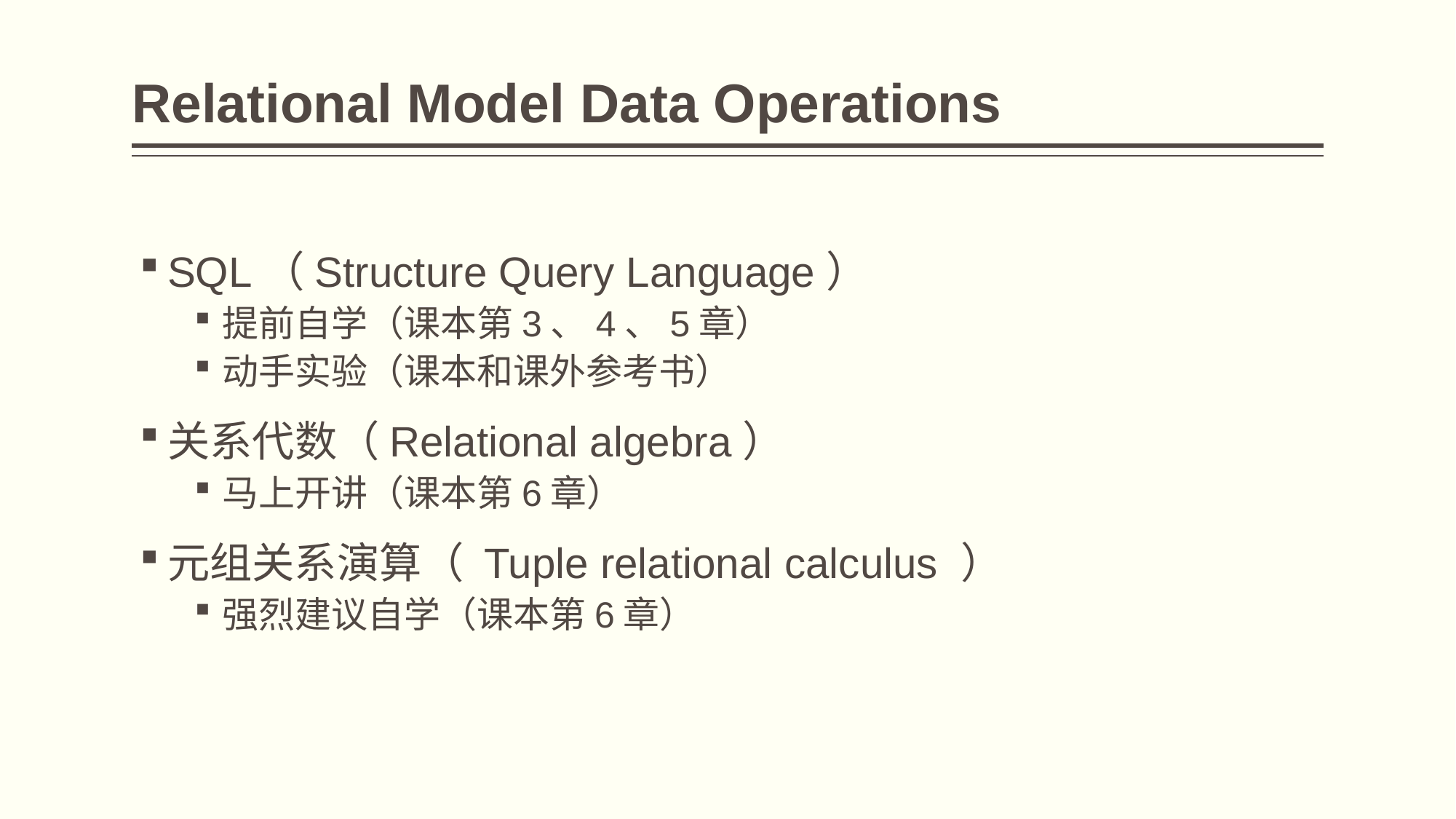

# Relational Model Data Operations
SQL（Structure Query Language）
提前自学（课本第3、4、5章）
动手实验（课本和课外参考书）
关系代数（Relational algebra）
马上开讲（课本第6章）
元组关系演算（ Tuple relational calculus ）
强烈建议自学（课本第6章）